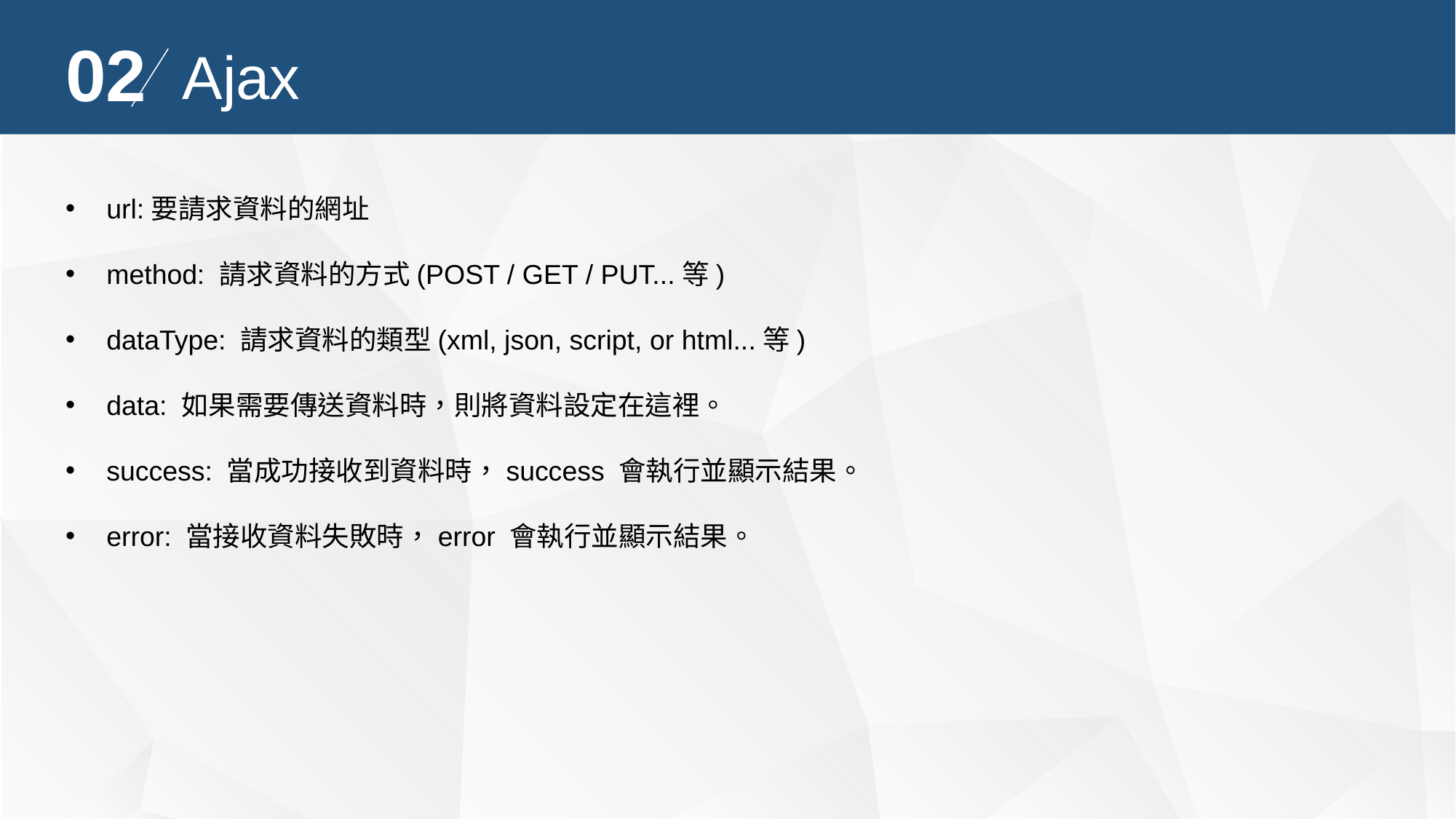

02
Ajax
url:要請求資料的網址

method: 請求資料的方式(POST / GET / PUT...等)

dataType: 請求資料的類型(xml, json, script, or html...等)

data: 如果需要傳送資料時，則將資料設定在這裡。

success: 當成功接收到資料時，success 會執行並顯示結果。

error: 當接收資料失敗時，error 會執行並顯示結果。